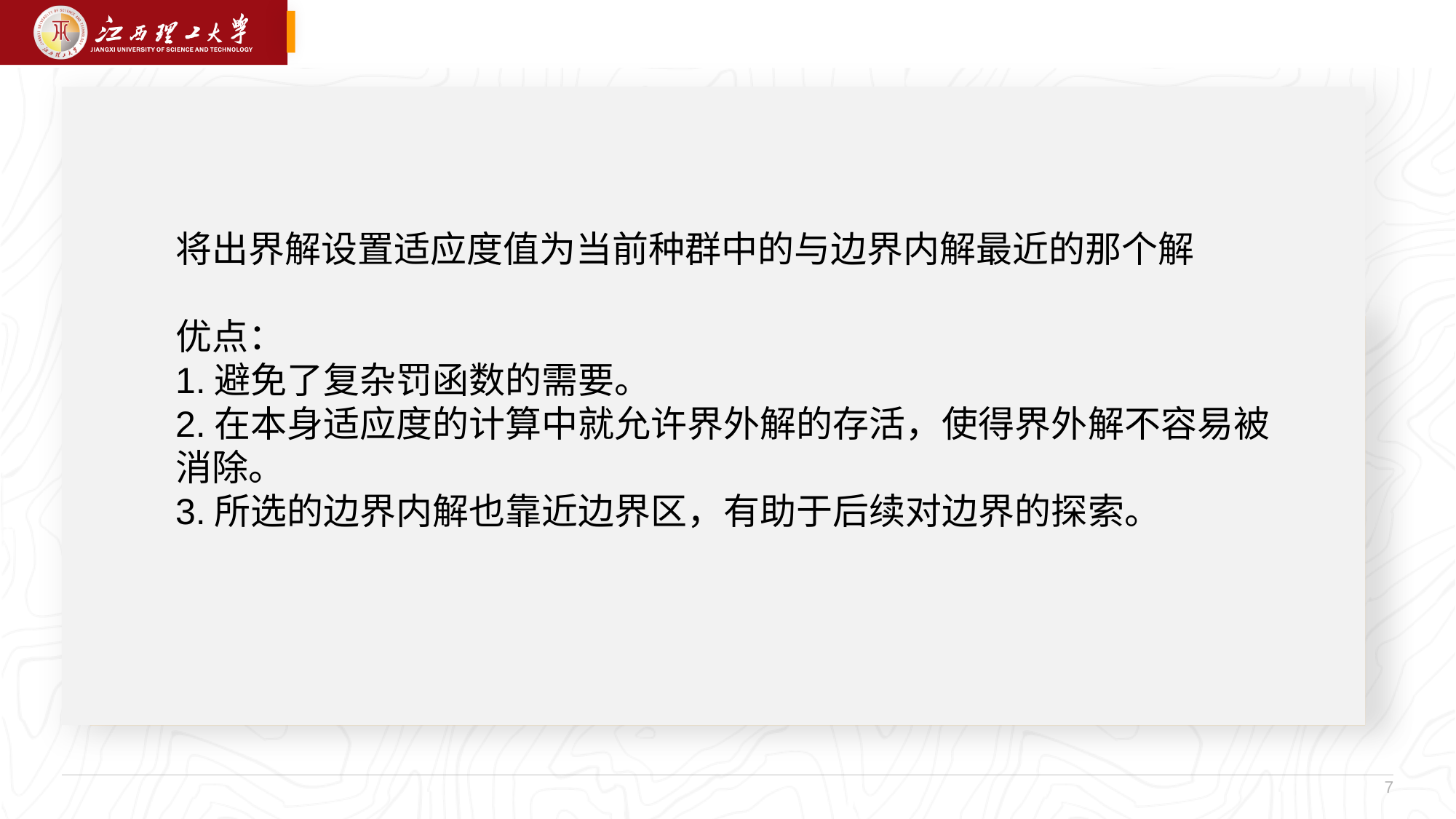

将出界解设置适应度值为当前种群中的与边界内解最近的那个解

优点：
1.避免了复杂罚函数的需要。
2.在本身适应度的计算中就允许界外解的存活，使得界外解不容易被消除。
3.所选的边界内解也靠近边界区，有助于后续对边界的探索。

   7